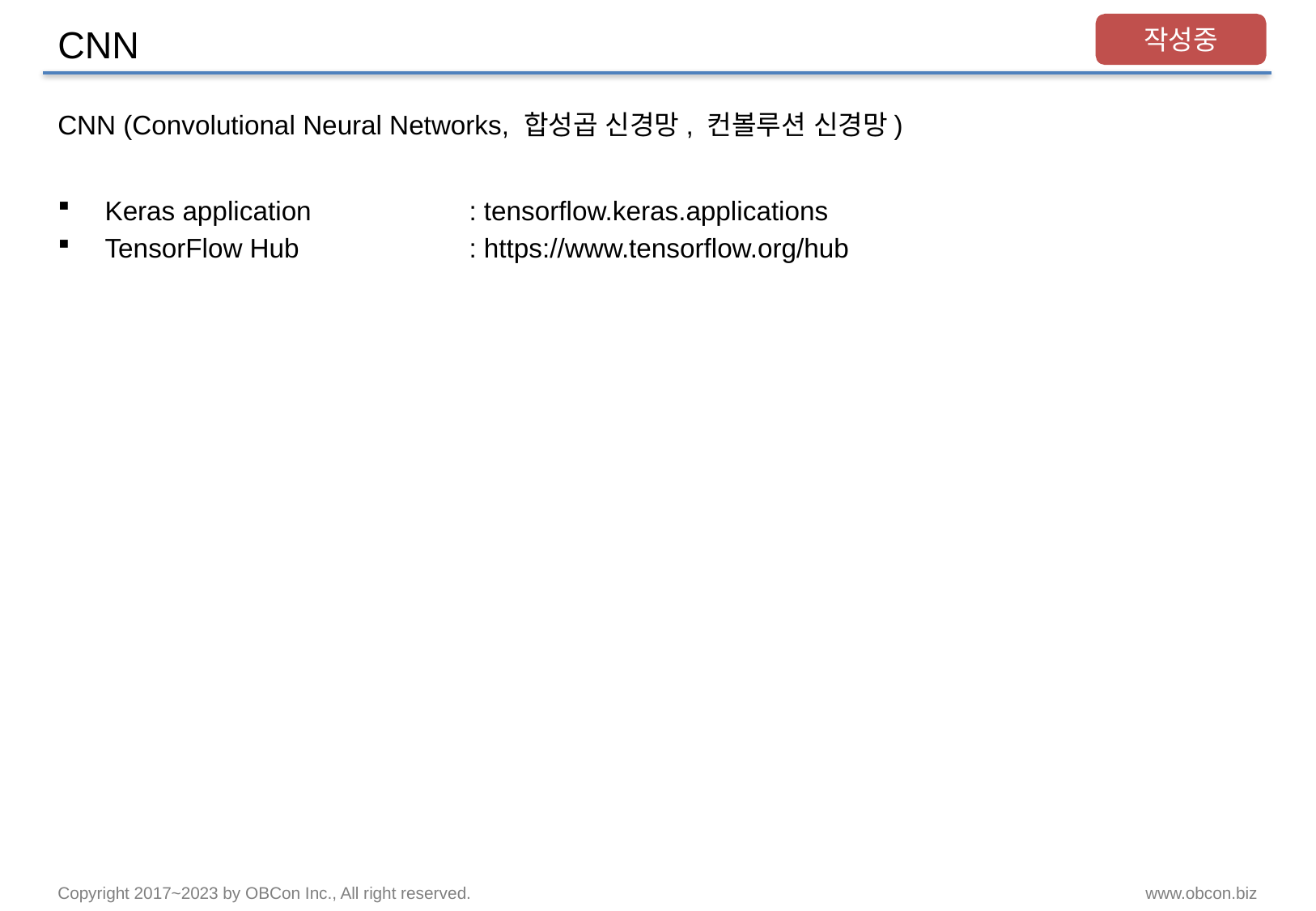

# CNN
작성중
CNN (Convolutional Neural Networks, 합성곱 신경망, 컨볼루션 신경망)
Keras application		: tensorflow.keras.applications
TensorFlow Hub		: https://www.tensorflow.org/hub